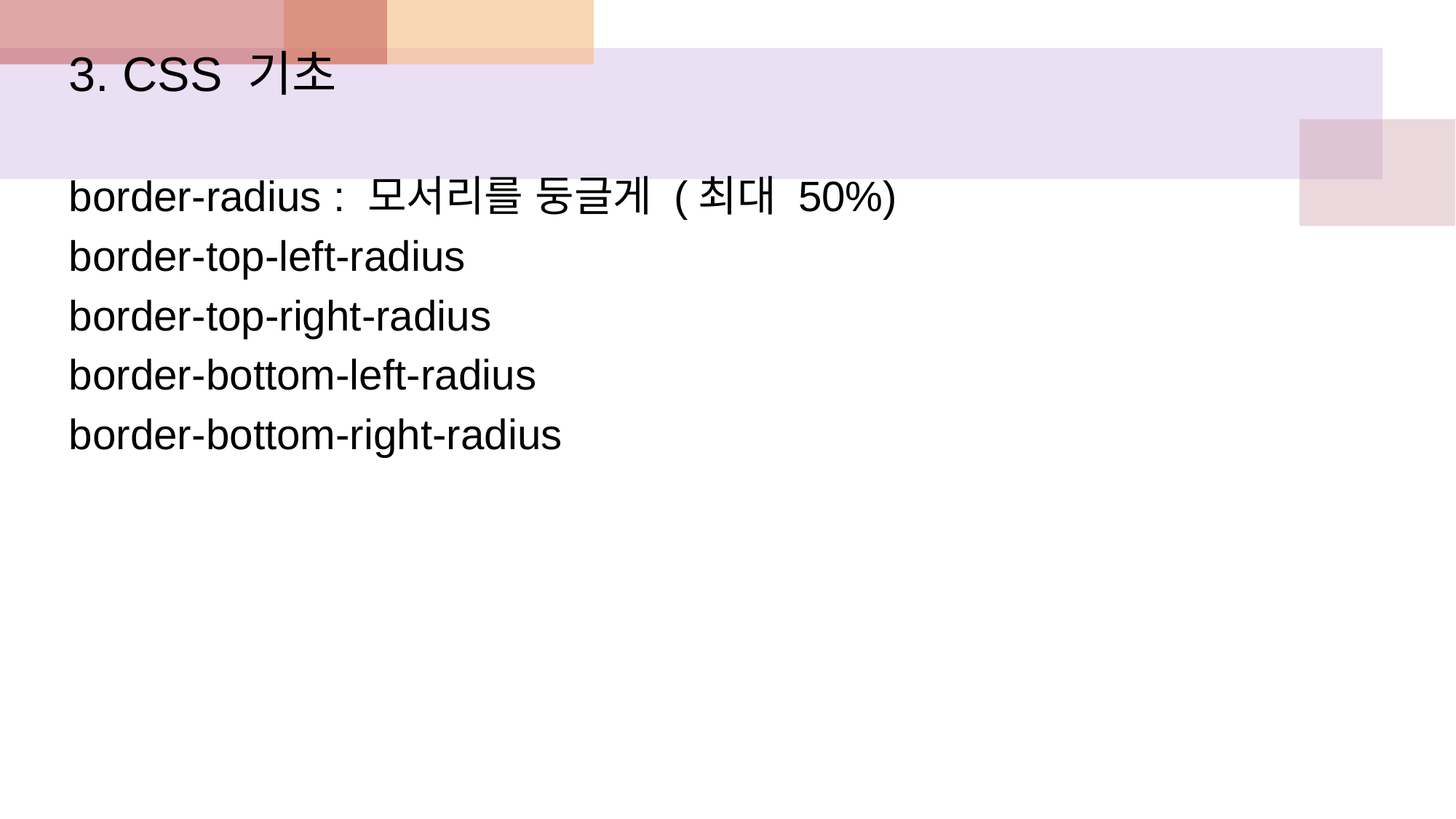

3. CSS 기초

border-radius : 모서리를 둥글게 (최대 50%)
border-top-left-radius
border-top-right-radius
border-bottom-left-radius
border-bottom-right-radius